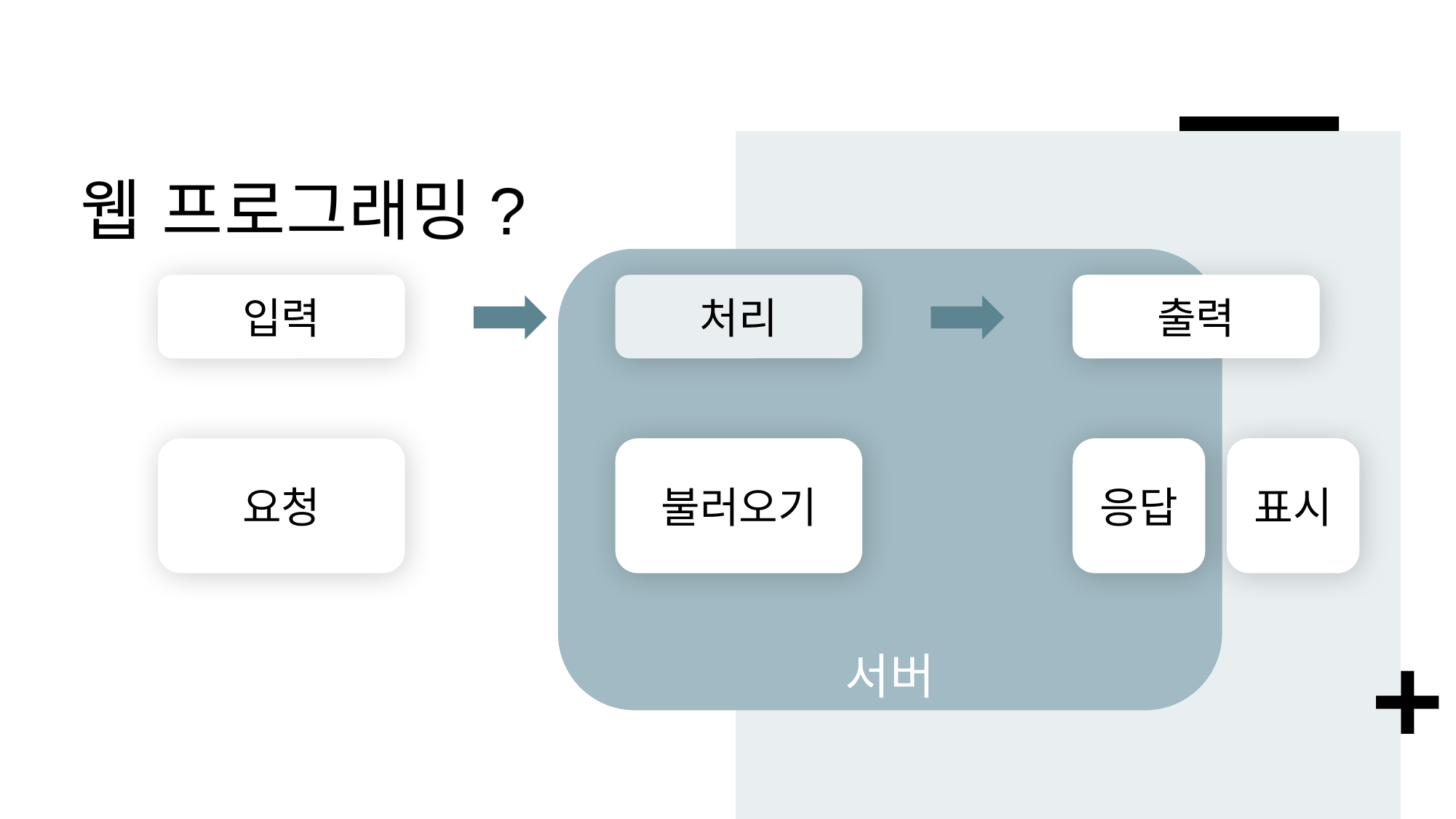

# 웹 프로그래밍?

입력
처리
출력

요청
불러오기
응답
표시
서버